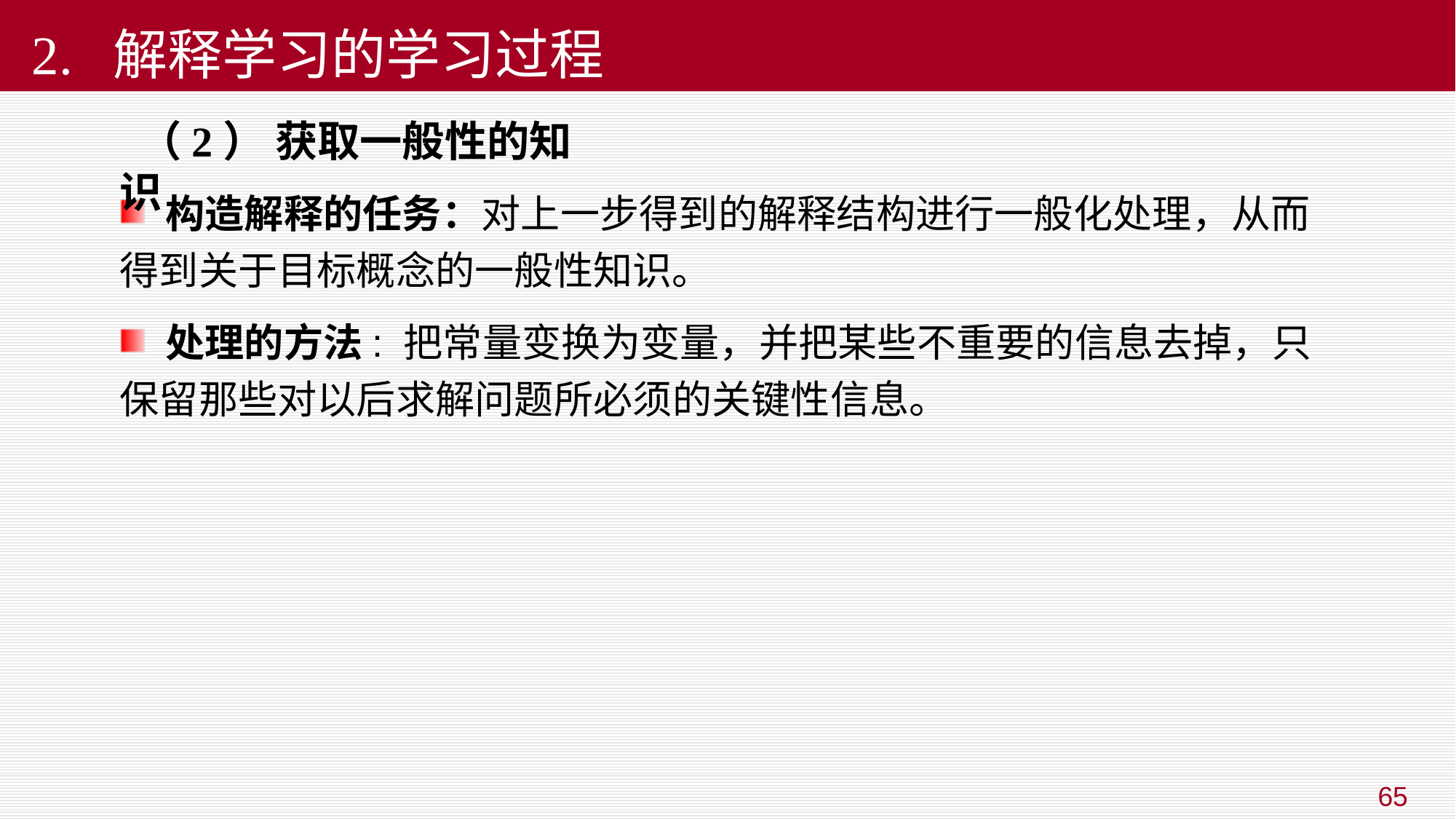

# 2.  解释学习的学习过程
 （2） 获取一般性的知识
 构造解释的任务：对上一步得到的解释结构进行一般化处理，从而得到关于目标概念的一般性知识。
 处理的方法: 把常量变换为变量，并把某些不重要的信息去掉，只保留那些对以后求解问题所必须的关键性信息。

65